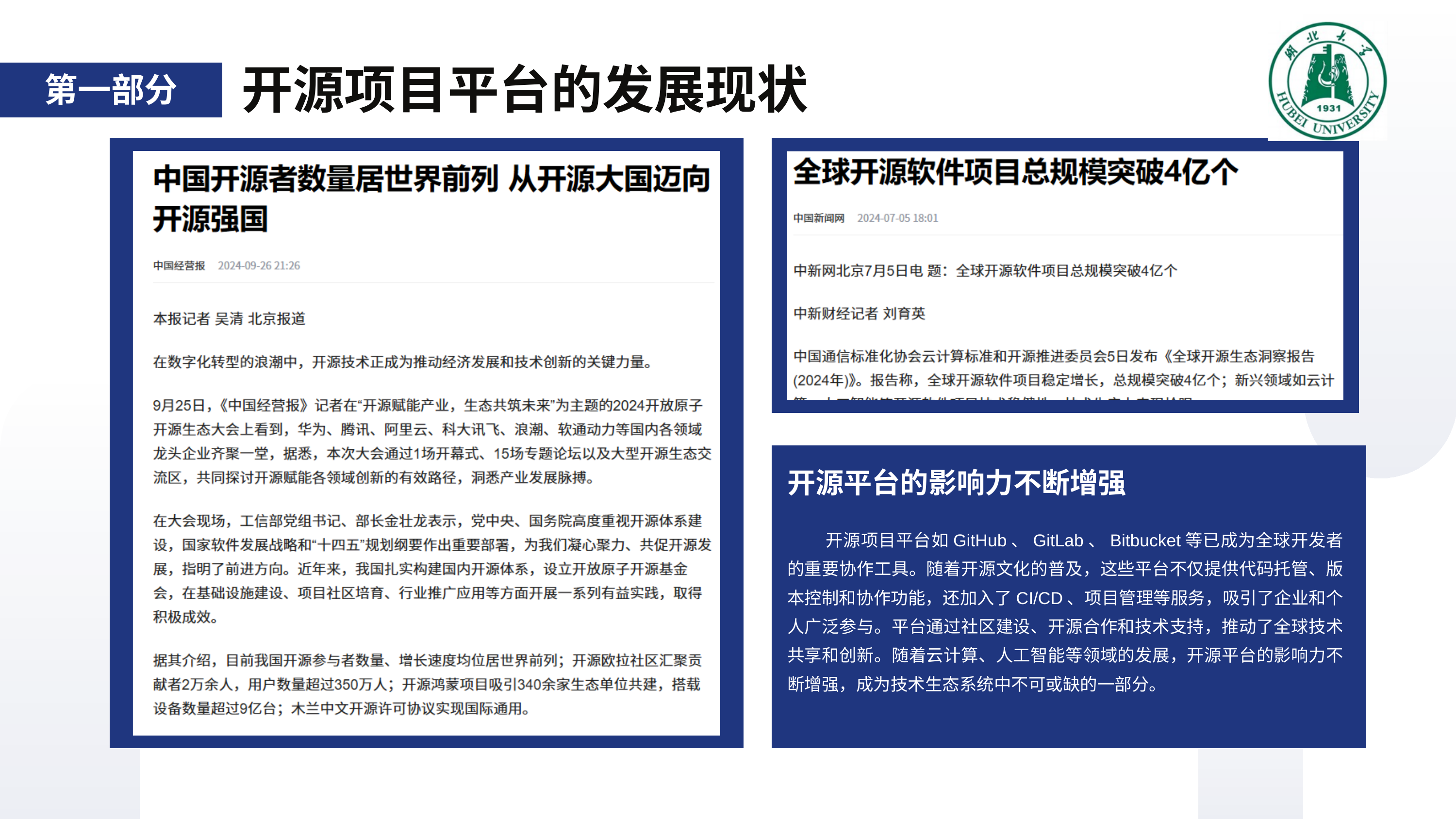

开源项目平台的发展现状

第一部分

开源平台的影响力不断增强
        开源项目平台如GitHub、GitLab、Bitbucket等已成为全球开发者的重要协作工具。随着开源文化的普及，这些平台不仅提供代码托管、版本控制和协作功能，还加入了CI/CD、项目管理等服务，吸引了企业和个人广泛参与。平台通过社区建设、开源合作和技术支持，推动了全球技术共享和创新。随着云计算、人工智能等领域的发展，开源平台的影响力不断增强，成为技术生态系统中不可或缺的一部分。